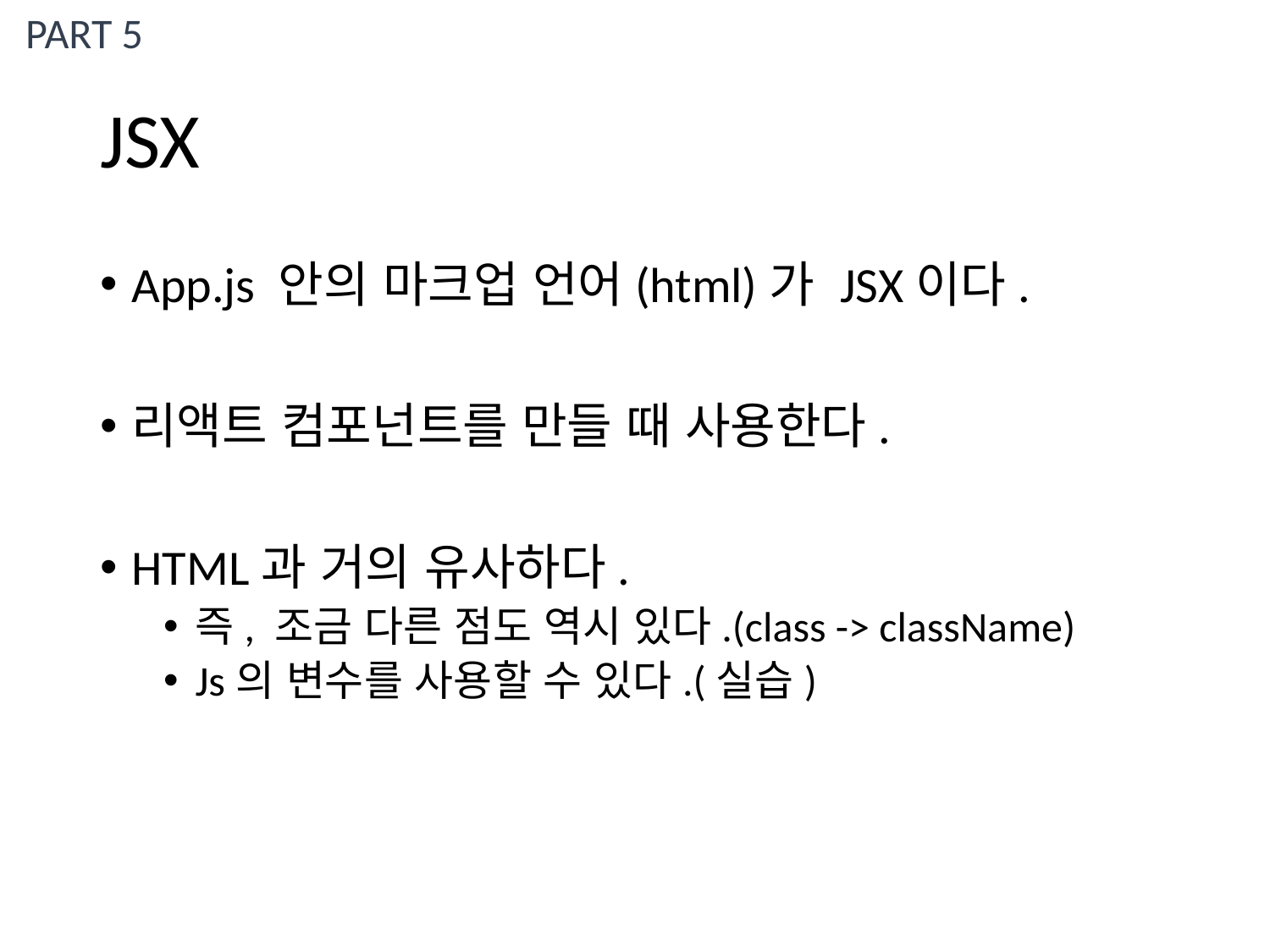

PART 5
# JSX
App.js 안의 마크업 언어(html)가 JSX이다.

리액트 컴포넌트를 만들 때 사용한다.

HTML과 거의 유사하다.
즉, 조금 다른 점도 역시 있다.(class -> className)
Js의 변수를 사용할 수 있다.(실습)